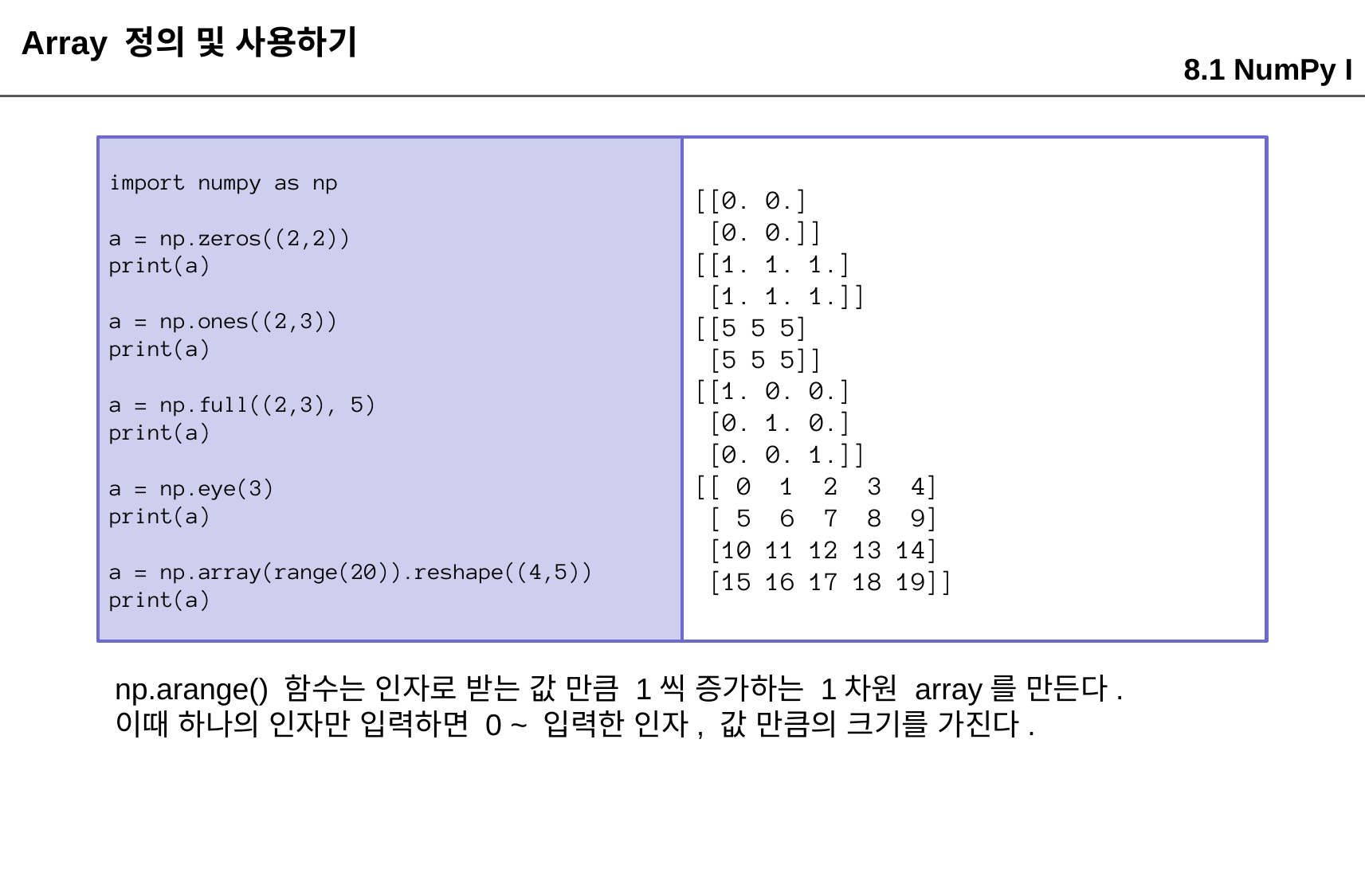

Array 정의 및 사용하기
8.1 NumPy I
[[0. 0.]
 [0. 0.]]
[[1. 1. 1.]
 [1. 1. 1.]]
[[5 5 5]
 [5 5 5]]
[[1. 0. 0.]
 [0. 1. 0.]
 [0. 0. 1.]]
[[ 0  1  2  3  4]
 [ 5  6  7  8  9]
 [10 11 12 13 14]
 [15 16 17 18 19]]
import numpy as np

a = np.zeros((2,2))
print(a)

a = np.ones((2,3))
print(a)

a = np.full((2,3), 5)
print(a)

a = np.eye(3)
print(a)

a = np.array(range(20)).reshape((4,5))
print(a)
np.arange() 함수는 인자로 받는 값 만큼 1씩 증가하는 1차원 array를 만든다.
이때 하나의 인자만 입력하면 0 ~ 입력한 인자, 값 만큼의 크기를 가진다.